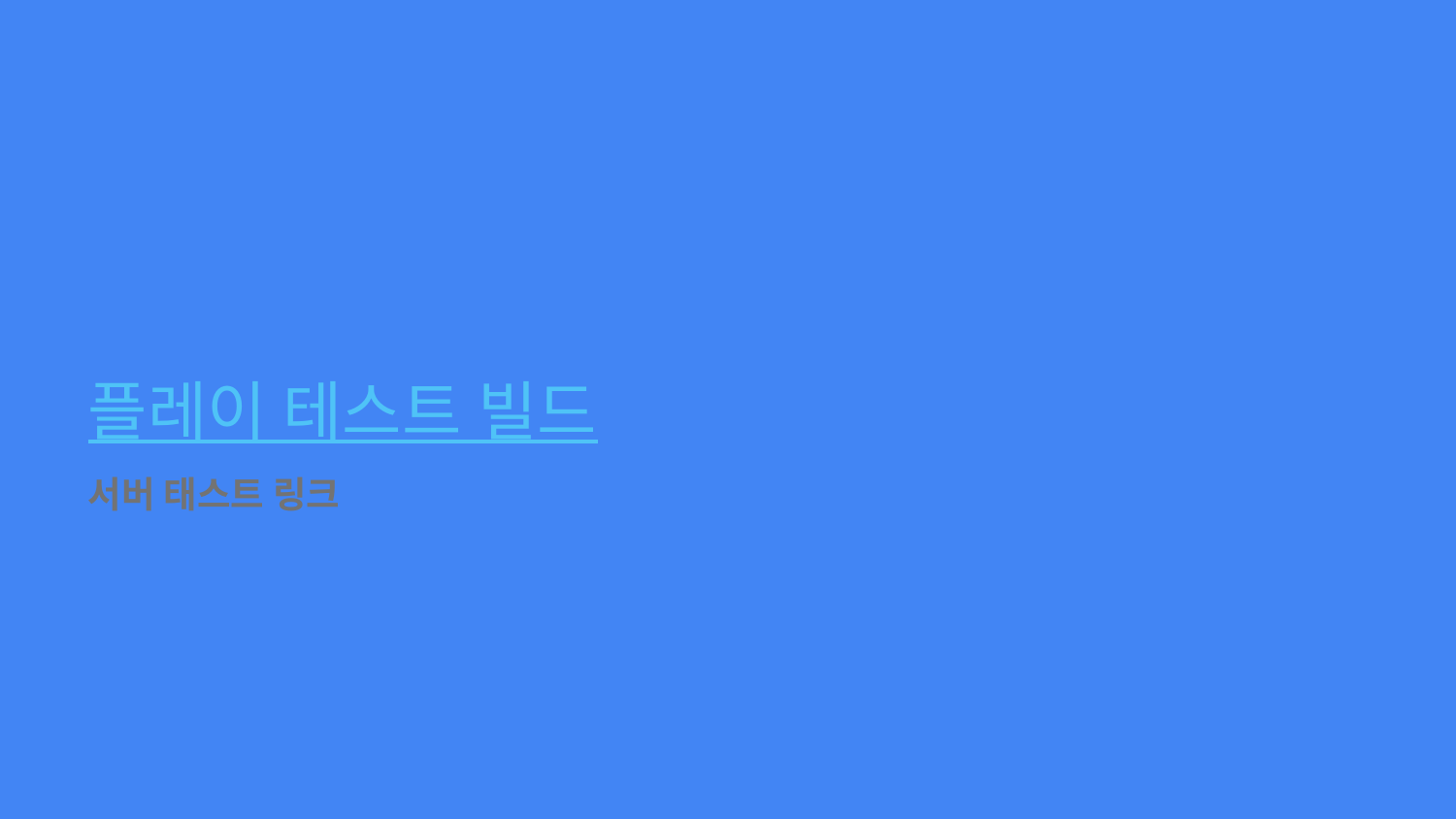

# 플레이 테스트 빌드
서버 태스트 링크